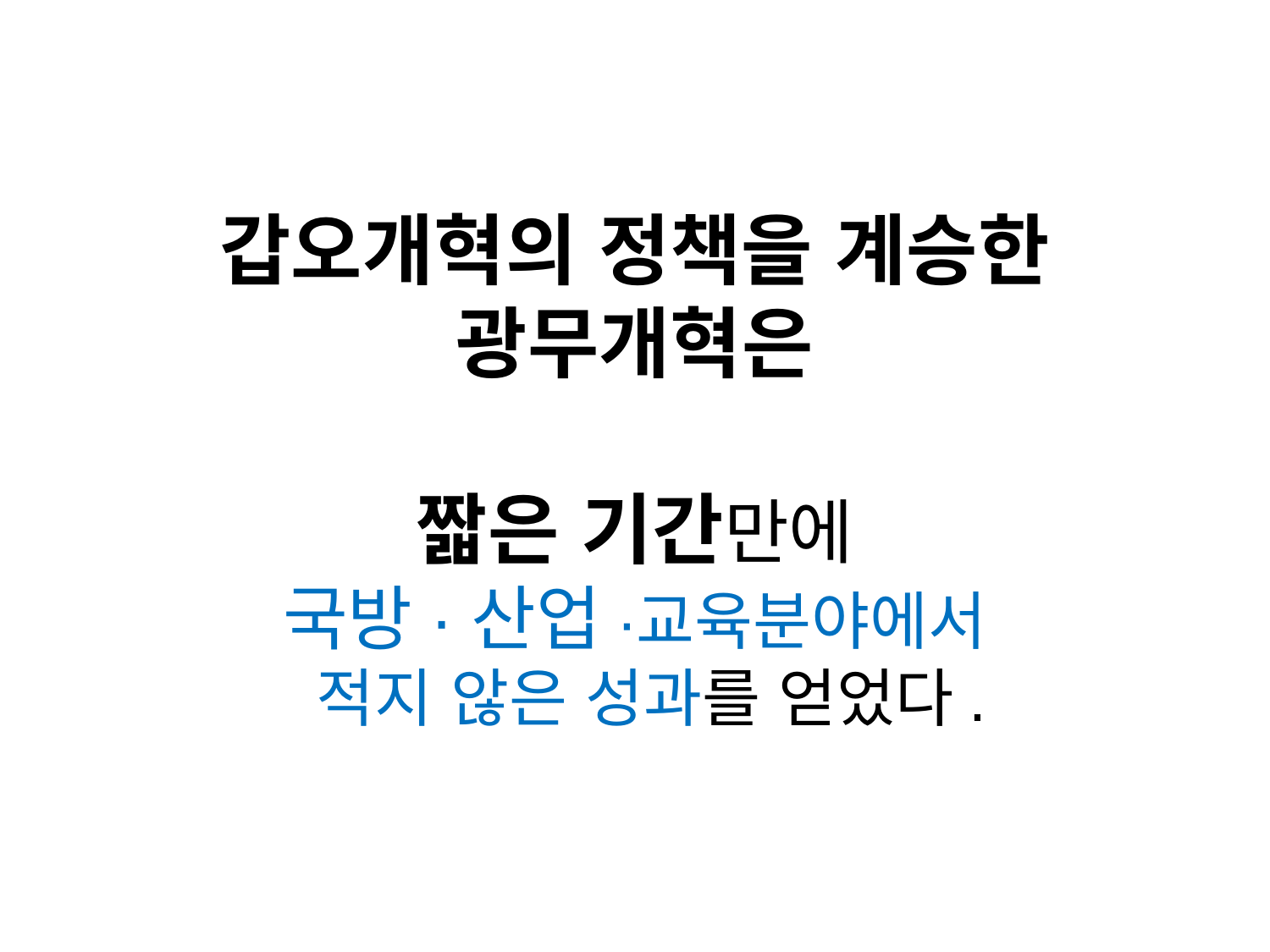

갑오개혁의 정책을 계승한
광무개혁은

짧은 기간만에
국방 ∙ 산업 ∙교육분야에서
 적지 않은 성과를 얻었다.